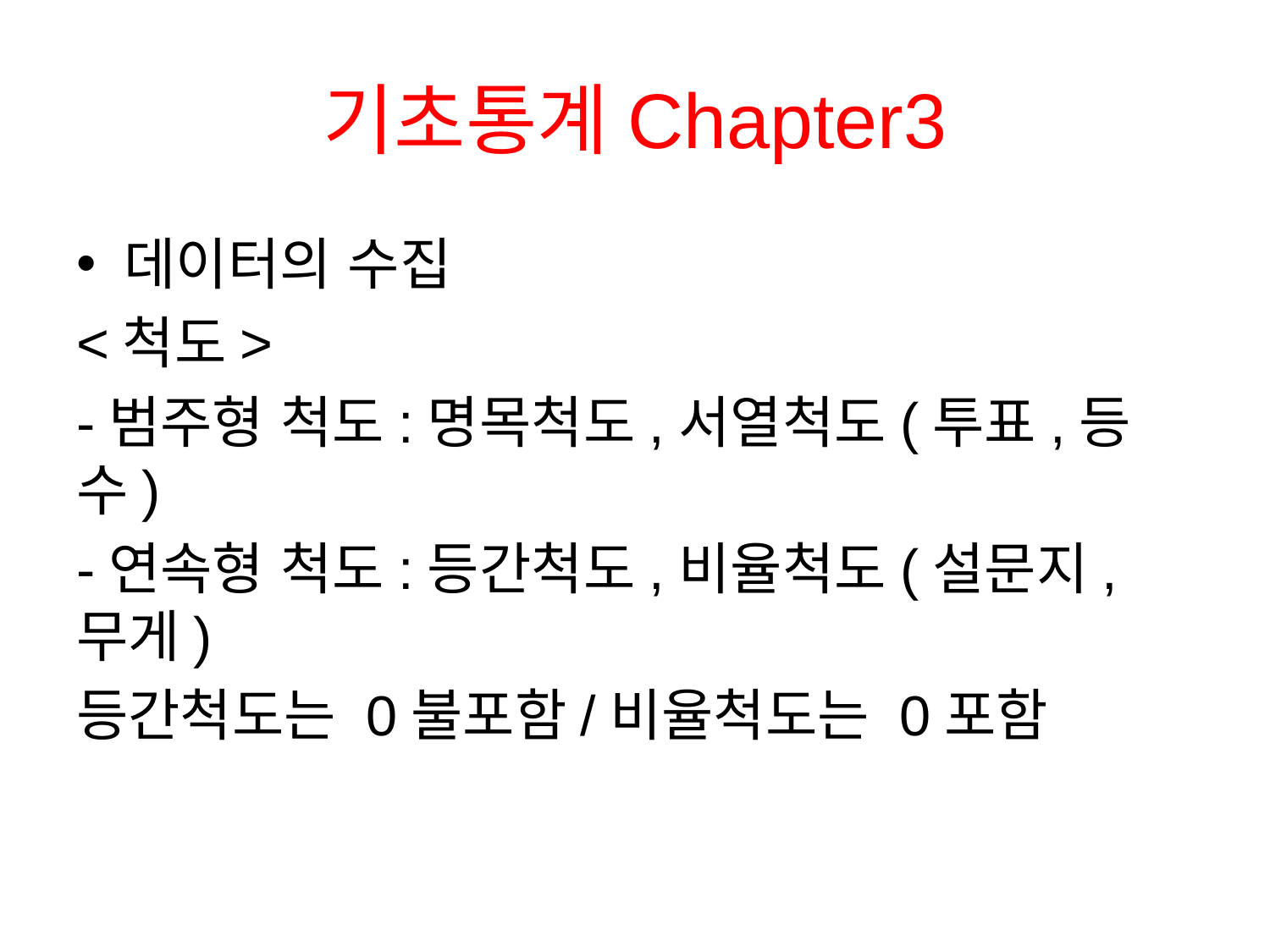

# 기초통계Chapter3
데이터의 수집
<척도>
-범주형 척도:명목척도,서열척도(투표,등수)
-연속형 척도:등간척도,비율척도(설문지,무게)
등간척도는 0불포함/비율척도는 0포함